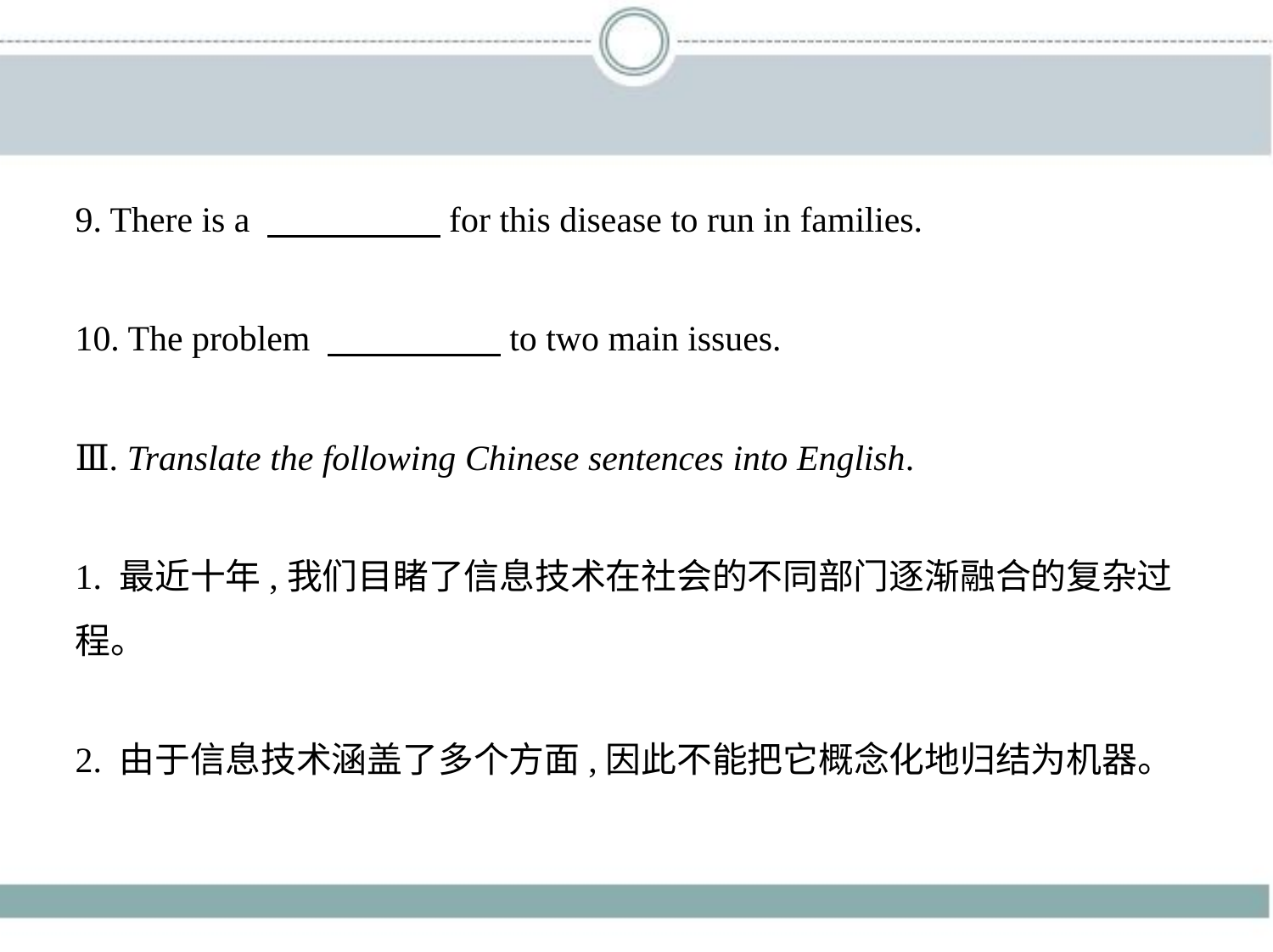

9. There is a 　　　　    for this disease to run in families.
10. The problem 　　　　    to two main issues.
Ⅲ. Translate the following Chinese sentences into English.
1. 最近十年,我们目睹了信息技术在社会的不同部门逐渐融合的复杂过
程。
2. 由于信息技术涵盖了多个方面,因此不能把它概念化地归结为机器。